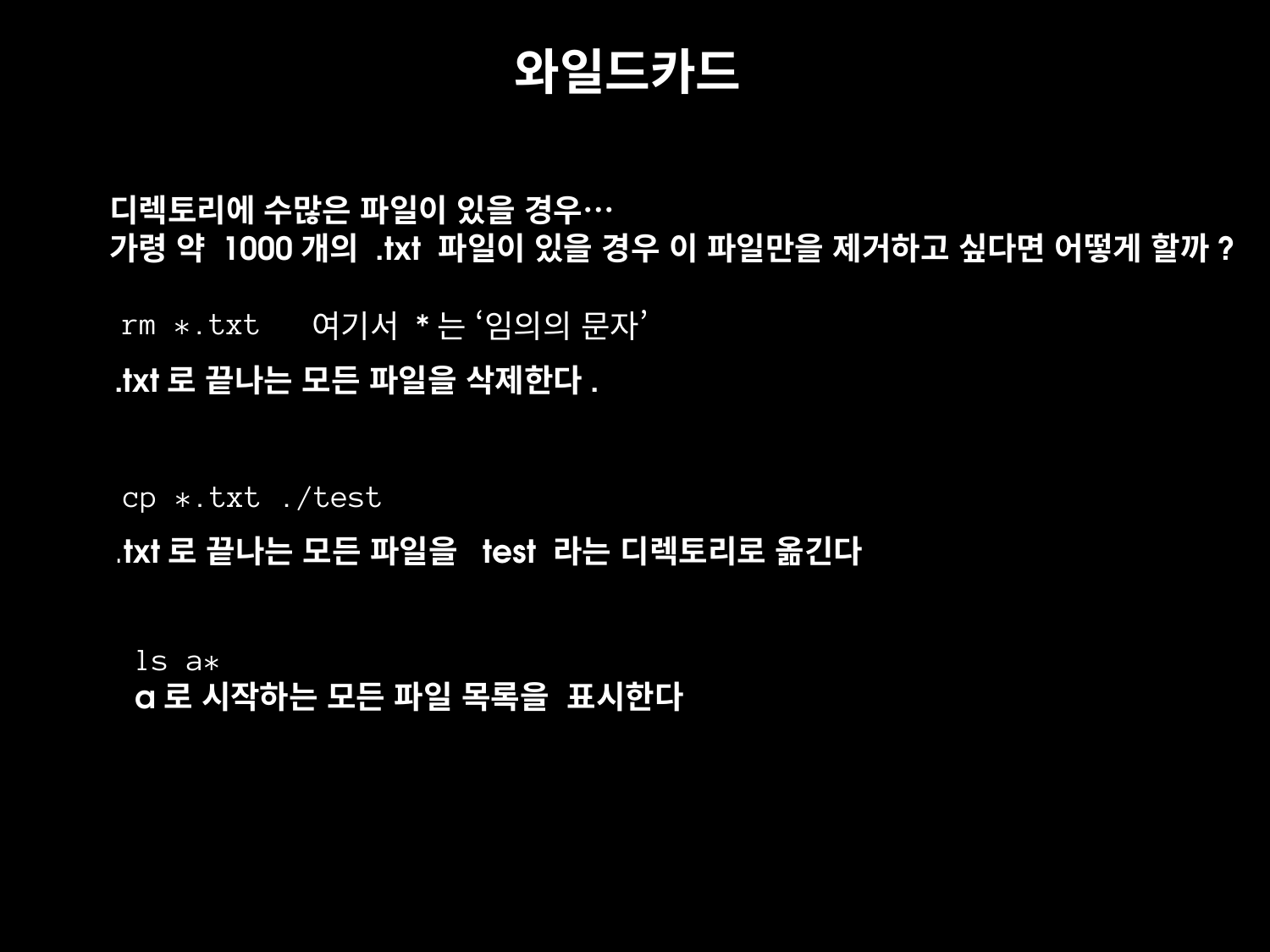

와일드카드
디렉토리에 수많은 파일이 있을 경우…
가령 약 1000개의 .txt 파일이 있을 경우 이 파일만을 제거하고 싶다면 어떻게 할까?
rm *.txt
여기서 *는 ‘임의의 문자’
.txt로 끝나는 모든 파일을 삭제한다.
cp *.txt ./test
.txt로 끝나는 모든 파일을  test 라는 디렉토리로 옮긴다
ls a*
a로 시작하는 모든 파일 목록을  표시한다